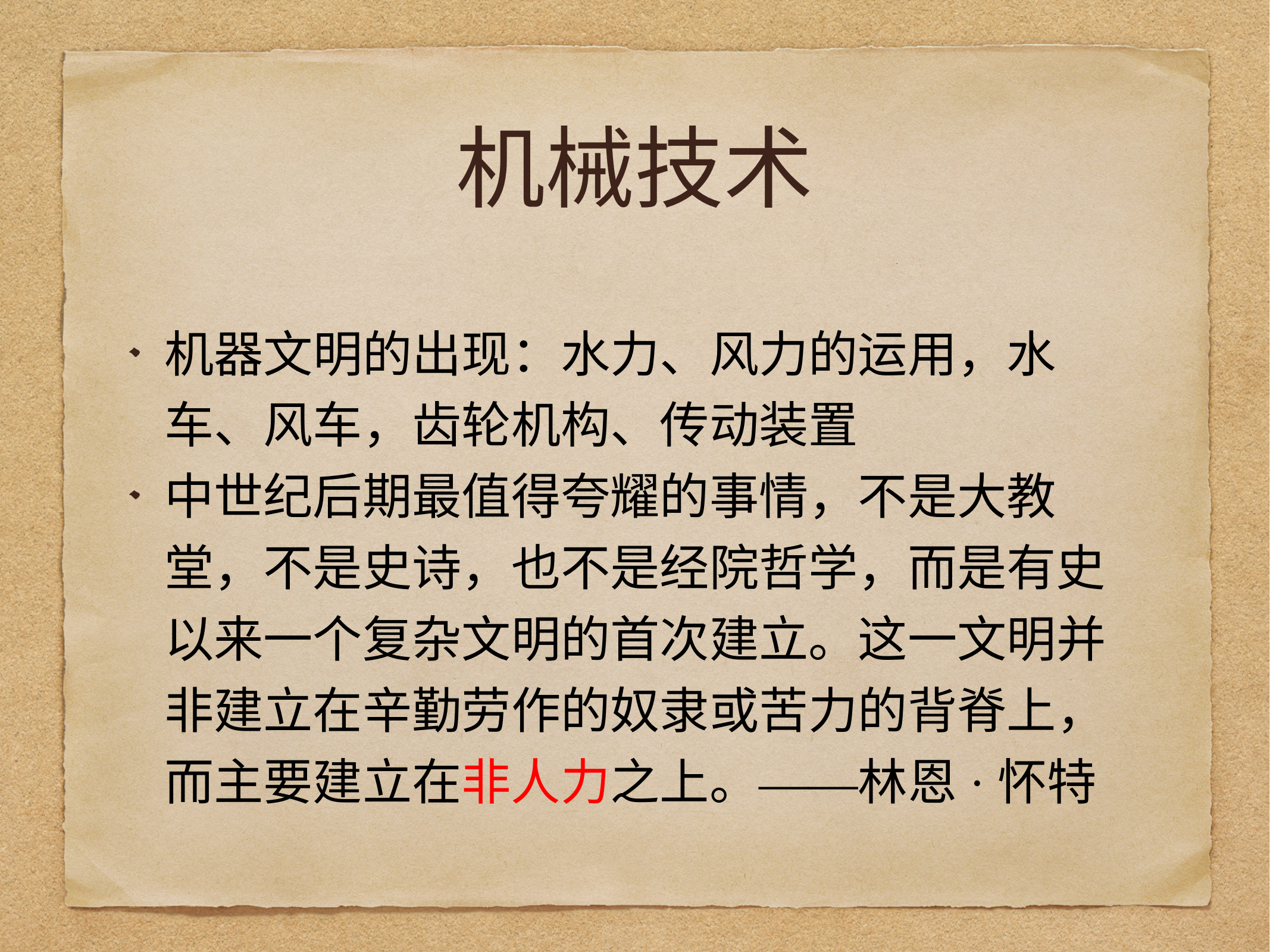

# 机械技术
机器文明的出现：水力、风力的运用，水车、风车，齿轮机构、传动装置
中世纪后期最值得夸耀的事情，不是大教堂，不是史诗，也不是经院哲学，而是有史以来一个复杂文明的首次建立。这一文明并非建立在辛勤劳作的奴隶或苦力的背脊上，而主要建立在非人力之上。——林恩·怀特